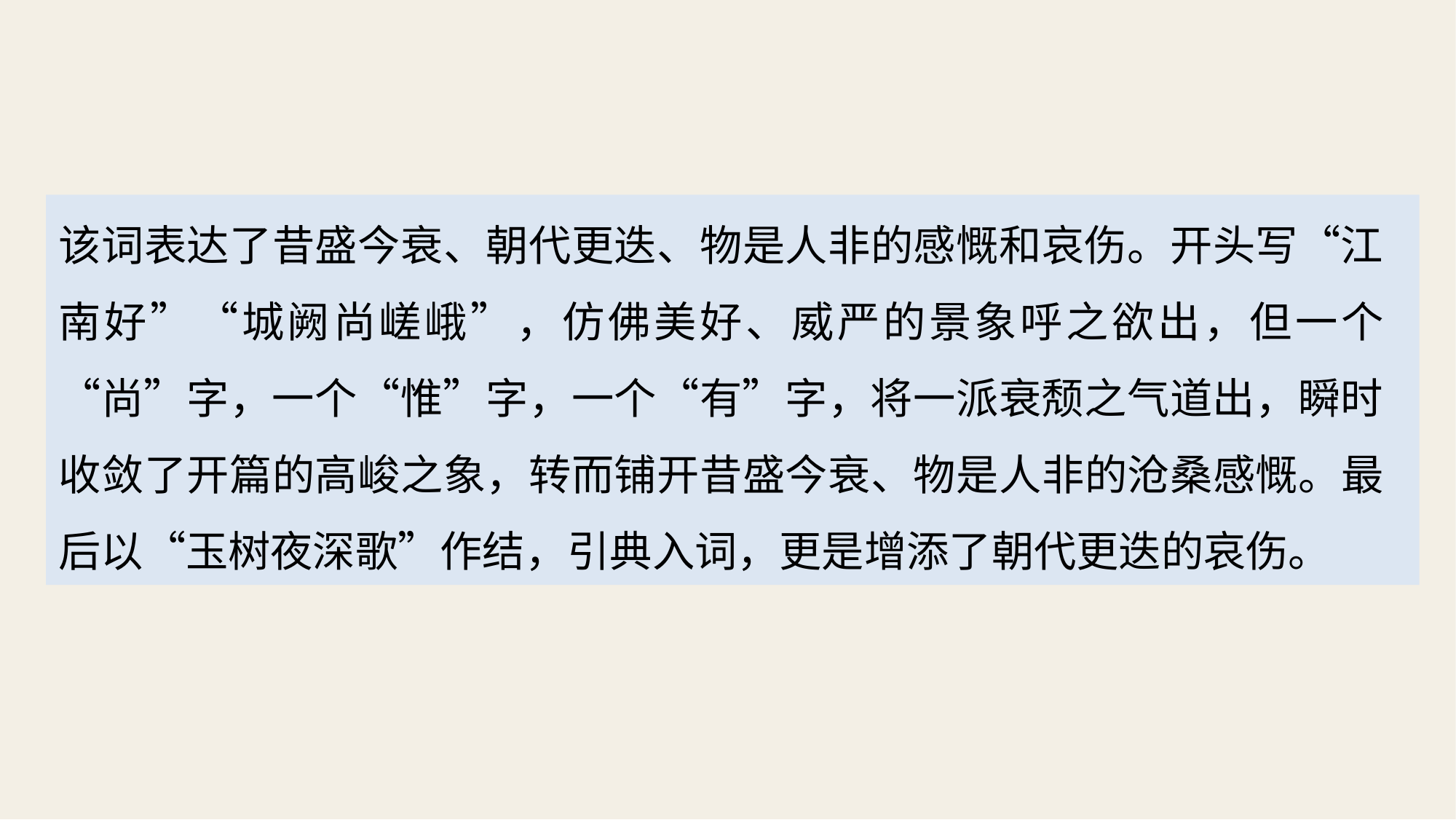

该词表达了昔盛今衰、朝代更迭、物是人非的感慨和哀伤。开头写“江南好”“城阙尚嵯峨”，仿佛美好、威严的景象呼之欲出，但一个“尚”字，一个“惟”字，一个“有”字，将一派衰颓之气道出，瞬时收敛了开篇的高峻之象，转而铺开昔盛今衰、物是人非的沧桑感慨。最后以“玉树夜深歌”作结，引典入词，更是增添了朝代更迭的哀伤。